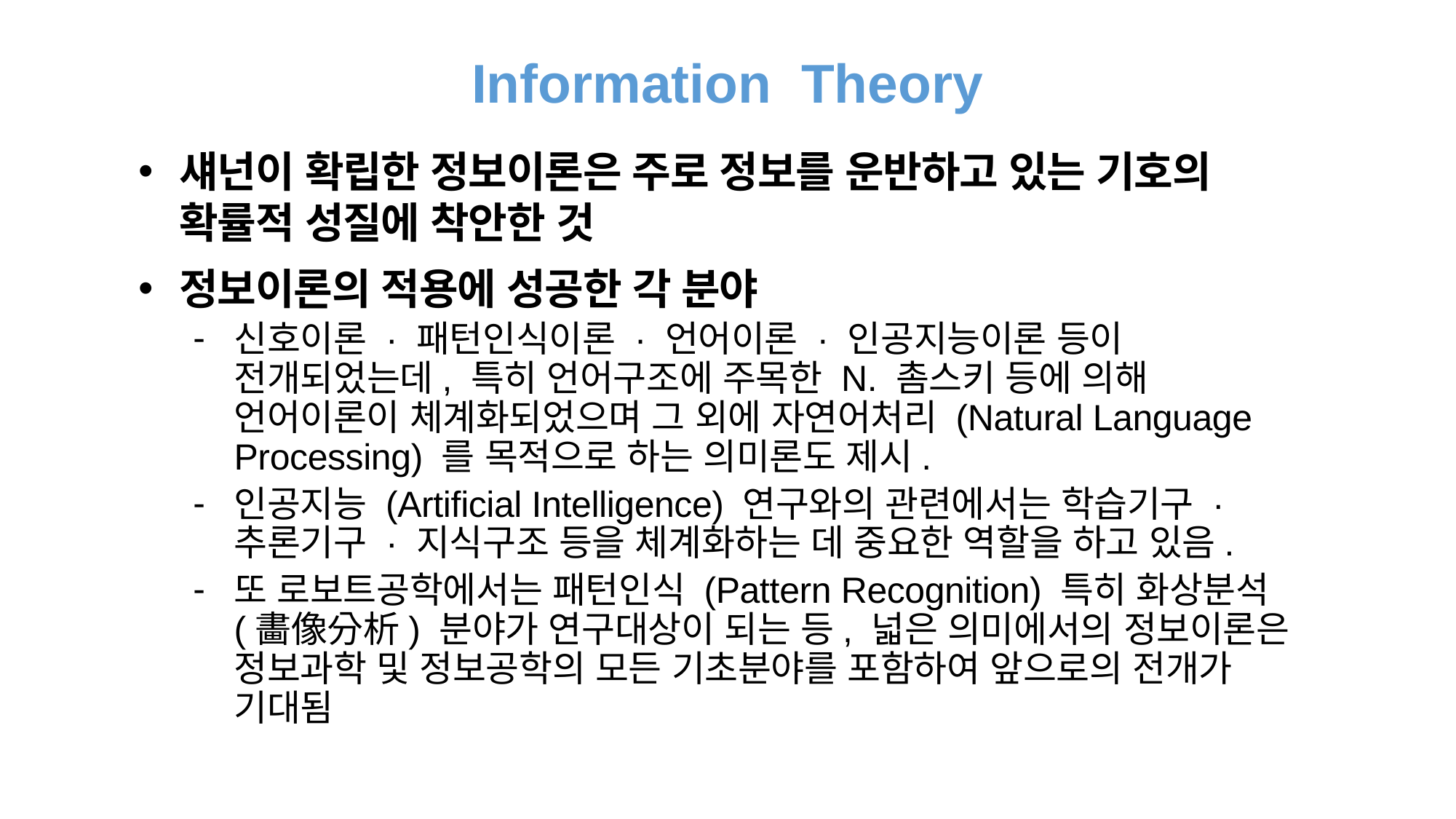

# Information  Theory
섀넌이 확립한 정보이론은 주로 정보를 운반하고 있는 기호의 확률적 성질에 착안한 것
정보이론의 적용에 성공한 각 분야
신호이론 · 패턴인식이론 · 언어이론 · 인공지능이론 등이 전개되었는데, 특히 언어구조에 주목한 N. 촘스키 등에 의해 언어이론이 체계화되었으며 그 외에 자연어처리 (Natural Language Processing) 를 목적으로 하는 의미론도 제시.
인공지능 (Artificial Intelligence) 연구와의 관련에서는 학습기구 · 추론기구 · 지식구조 등을 체계화하는 데 중요한 역할을 하고 있음.
또 로보트공학에서는 패턴인식 (Pattern Recognition) 특히 화상분석(畵像分析) 분야가 연구대상이 되는 등, 넓은 의미에서의 정보이론은 정보과학 및 정보공학의 모든 기초분야를 포함하여 앞으로의 전개가 기대됨